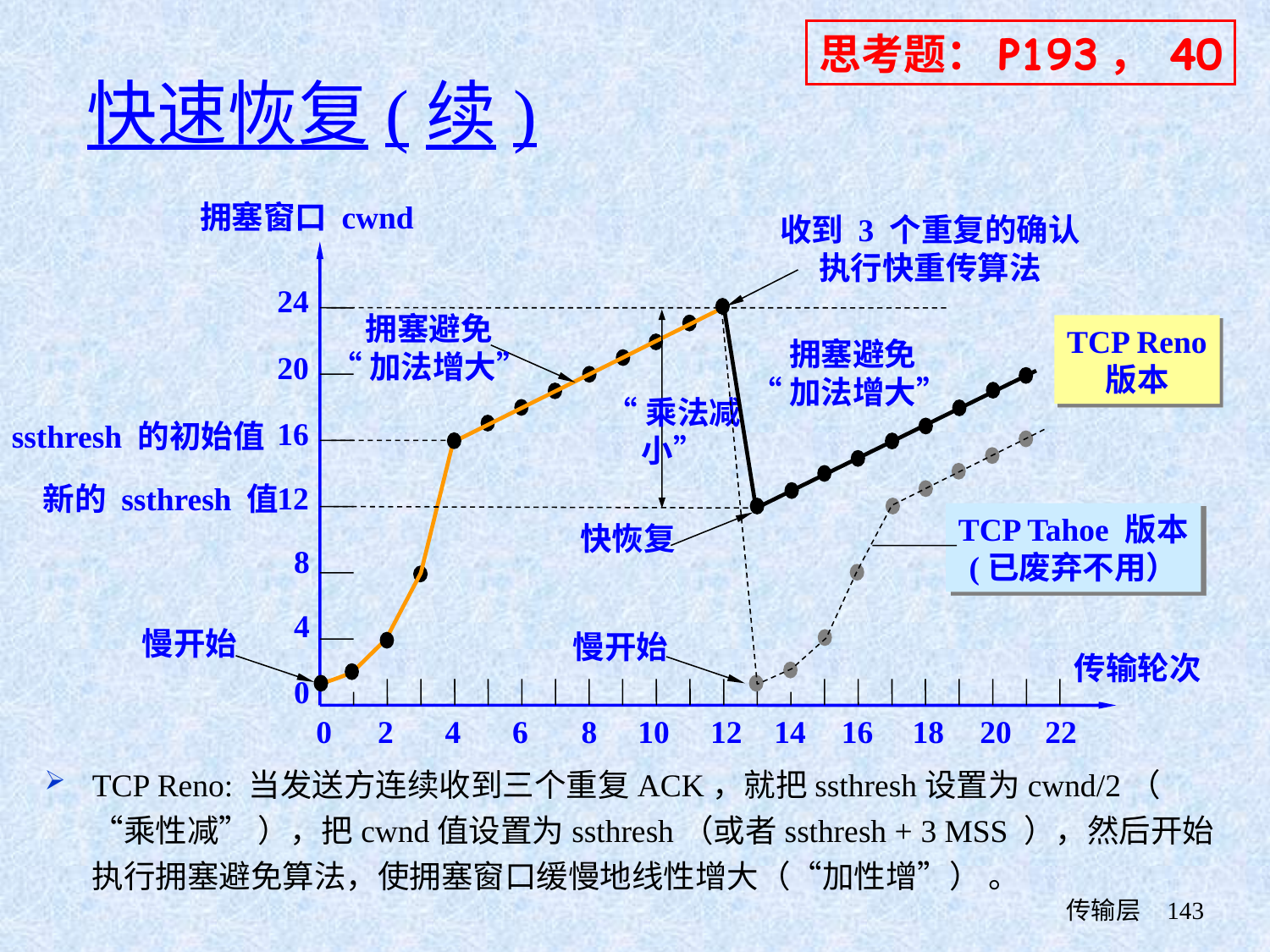

思考题：P193， 40
# 快速恢复(续)
拥塞窗口 cwnd
收到 3 个重复的确认
执行快重传算法

24

拥塞避免
“加法增大”

TCP Reno
版本

拥塞避免
“加法增大”

20

“乘法减小”

16
ssthresh 的初始值

12
新的 ssthresh 值

TCP Tahoe 版本
(已废弃不用）

快恢复

8

4
慢开始
慢开始

传输轮次

0

0
2
4
6
8
10
12
14
16
18
20
22
TCP Reno: 当发送方连续收到三个重复ACK，就把ssthresh设置为cwnd/2（ “乘性减” ），把cwnd值设置为ssthresh（或者ssthresh + 3 MSS ），然后开始执行拥塞避免算法，使拥塞窗口缓慢地线性增大（“加性增”） 。
 传输层
143